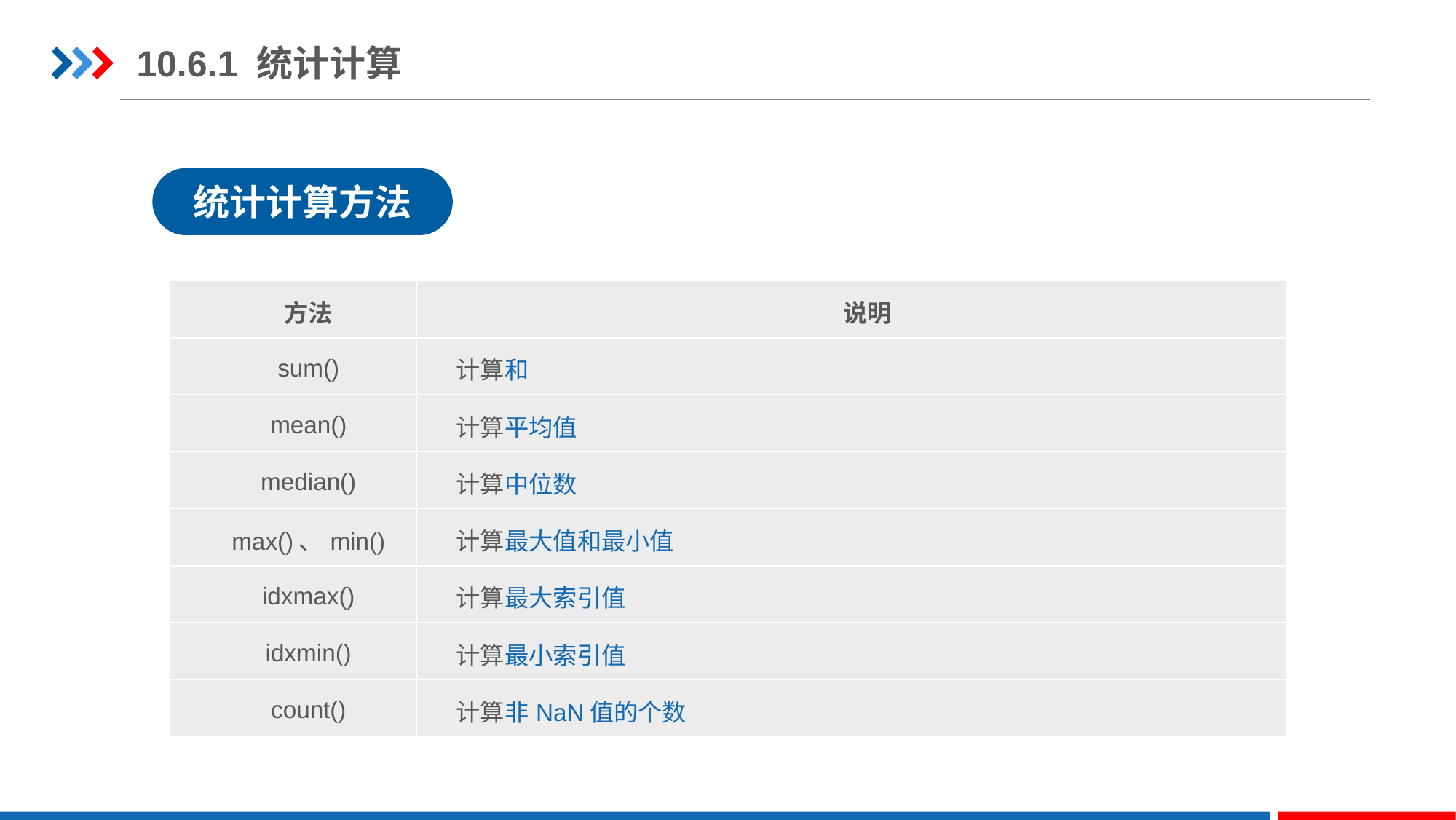

10.6.1 统计计算
统计计算方法
| 方法 | 说明 |
| --- | --- |
| sum() | 计算和 |
| mean() | 计算平均值 |
| median() | 计算中位数 |
| max()、min() | 计算最大值和最小值 |
| idxmax() | 计算最大索引值 |
| idxmin() | 计算最小索引值 |
| count() | 计算非NaN值的个数 |